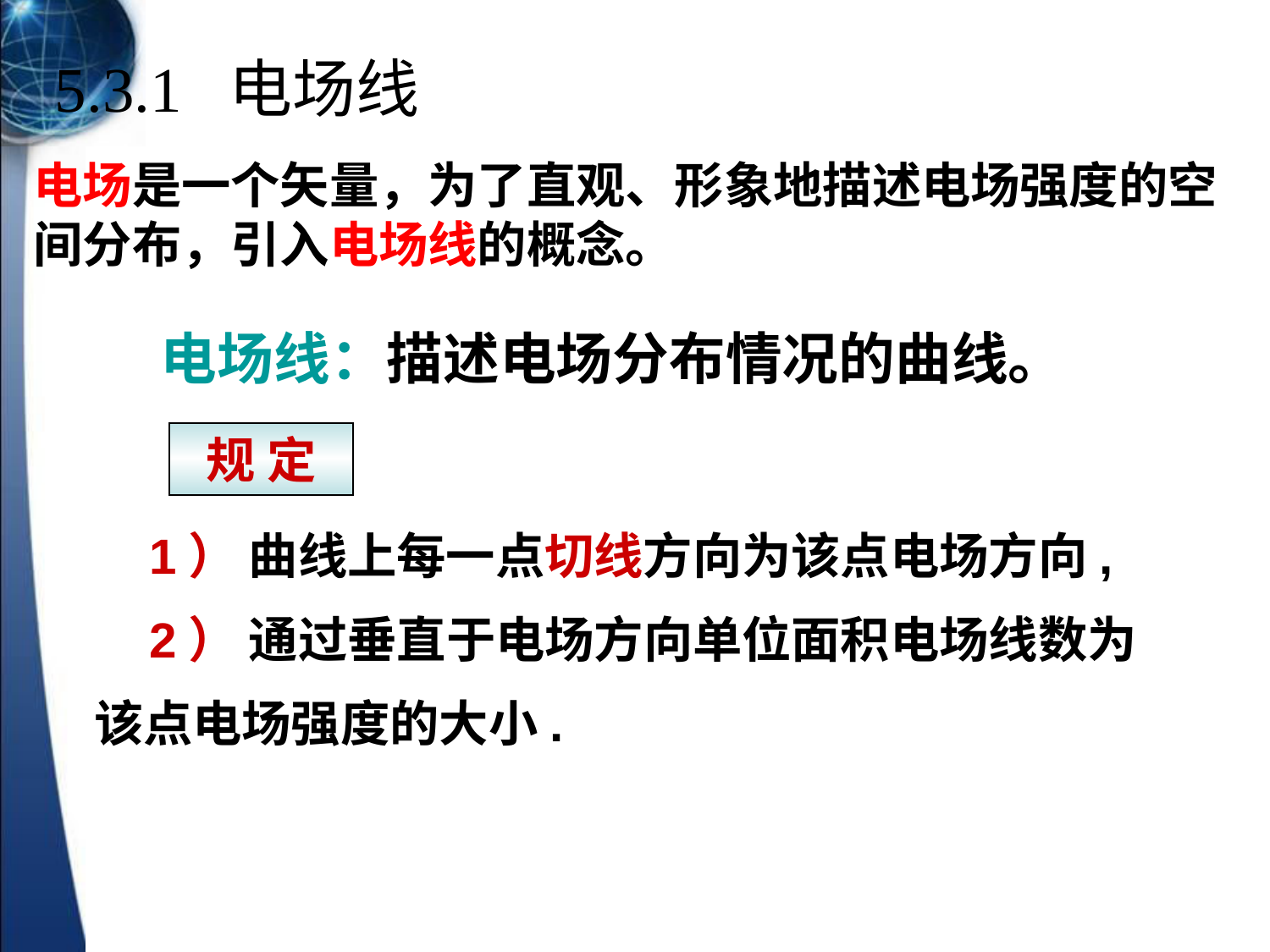

5.3.1  电场线
电场是一个矢量，为了直观、形象地描述电场强度的空间分布，引入电场线的概念。
电场线：描述电场分布情况的曲线。
规 定
    1） 曲线上每一点切线方向为该点电场方向,
    2） 通过垂直于电场方向单位面积电场线数为
该点电场强度的大小.